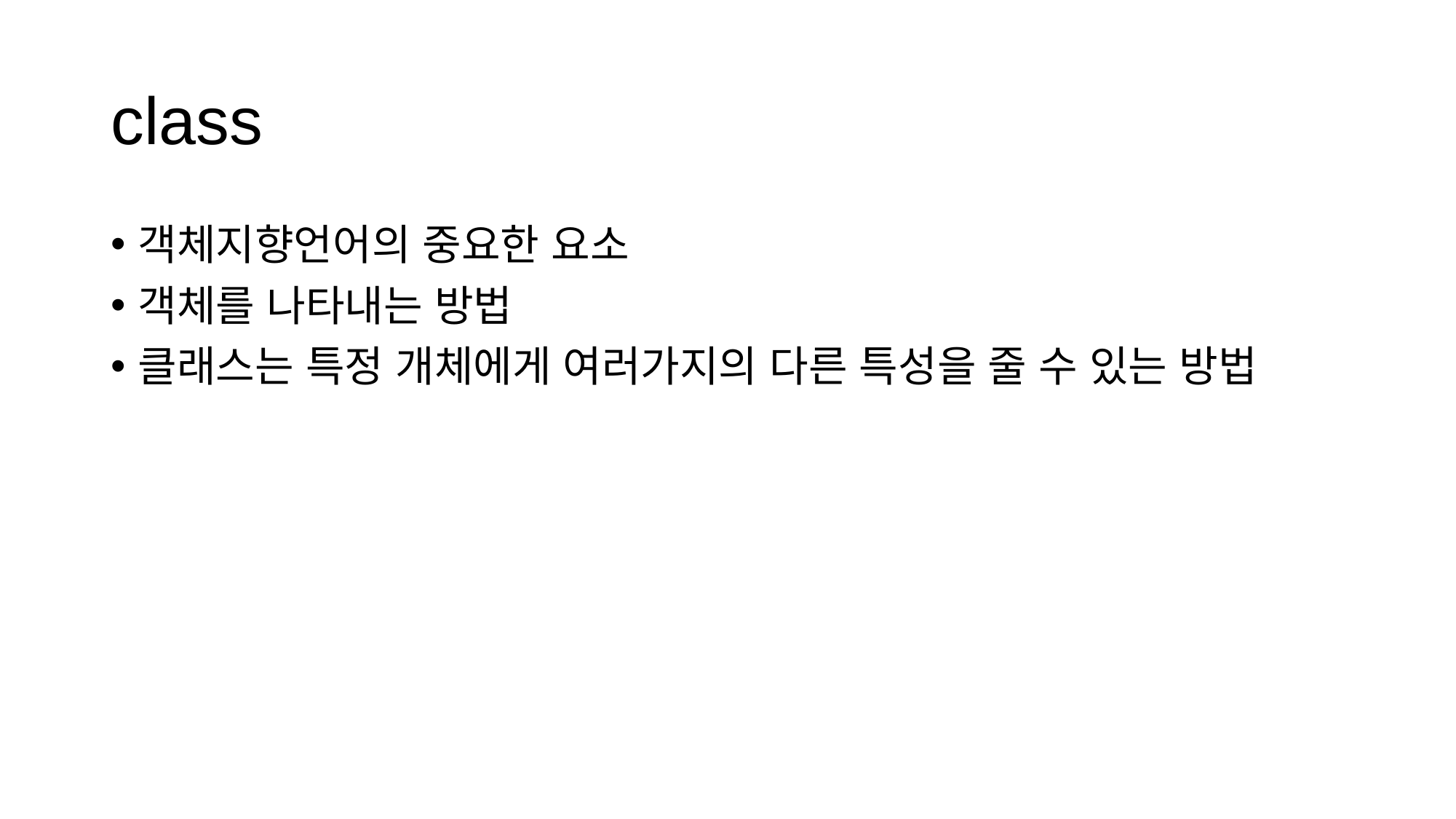

# class
객체지향언어의 중요한 요소
객체를 나타내는 방법
클래스는 특정 개체에게 여러가지의 다른 특성을 줄 수 있는 방법